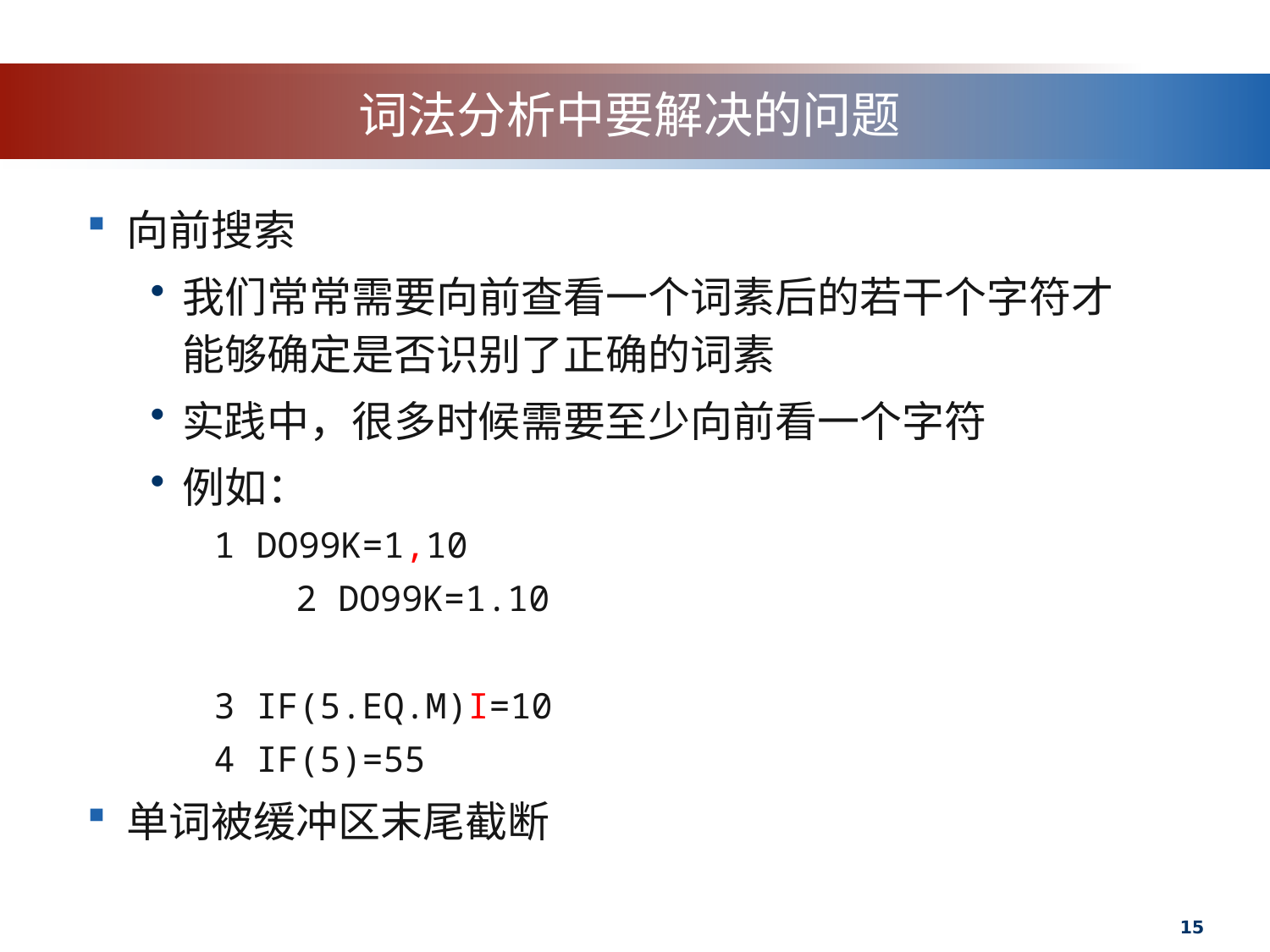

# 词法分析中要解决的问题
向前搜索
我们常常需要向前查看一个词素后的若干个字符才能够确定是否识别了正确的词素
实践中，很多时候需要至少向前看一个字符
例如：
      1 DO99K=1,10
		  2 DO99K=1.10

      3 IF(5.EQ.M)I=10
      4 IF(5)=55
单词被缓冲区末尾截断
15